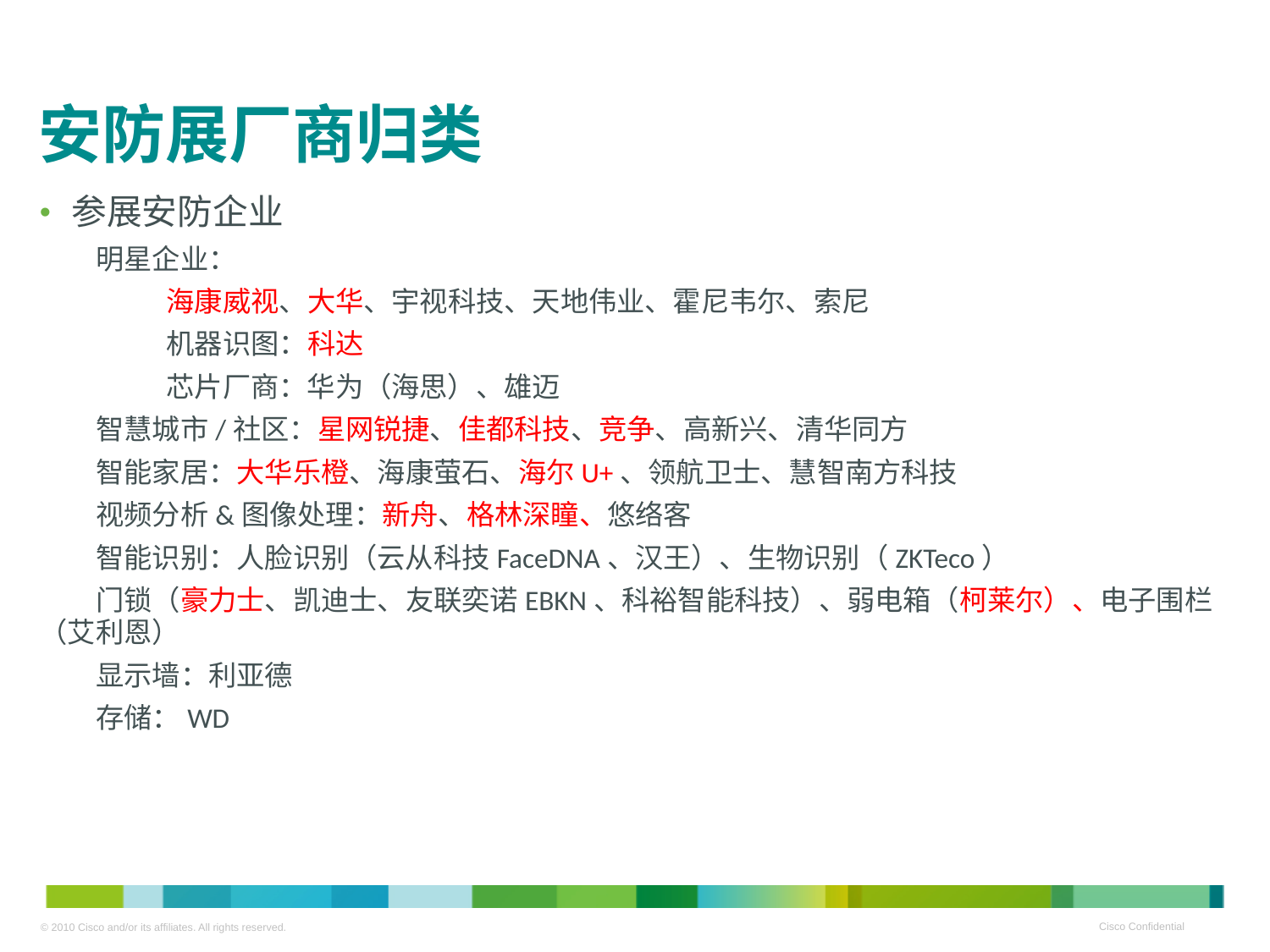

# 安防展厂商归类
参展安防企业
明星企业：
	海康威视、大华、宇视科技、天地伟业、霍尼韦尔、索尼
	机器识图：科达
	芯片厂商：华为（海思）、雄迈
智慧城市/社区：星网锐捷、佳都科技、竞争、高新兴、清华同方
智能家居：大华乐橙、海康萤石、海尔U+、领航卫士、慧智南方科技
视频分析&图像处理：新舟、格林深瞳、悠络客
智能识别：人脸识别（云从科技FaceDNA、汉王）、生物识别（ZKTeco）
门锁（豪力士、凯迪士、友联奕诺EBKN、科裕智能科技）、弱电箱（柯莱尔）、电子围栏（艾利恩）
显示墙：利亚德
存储：WD
4